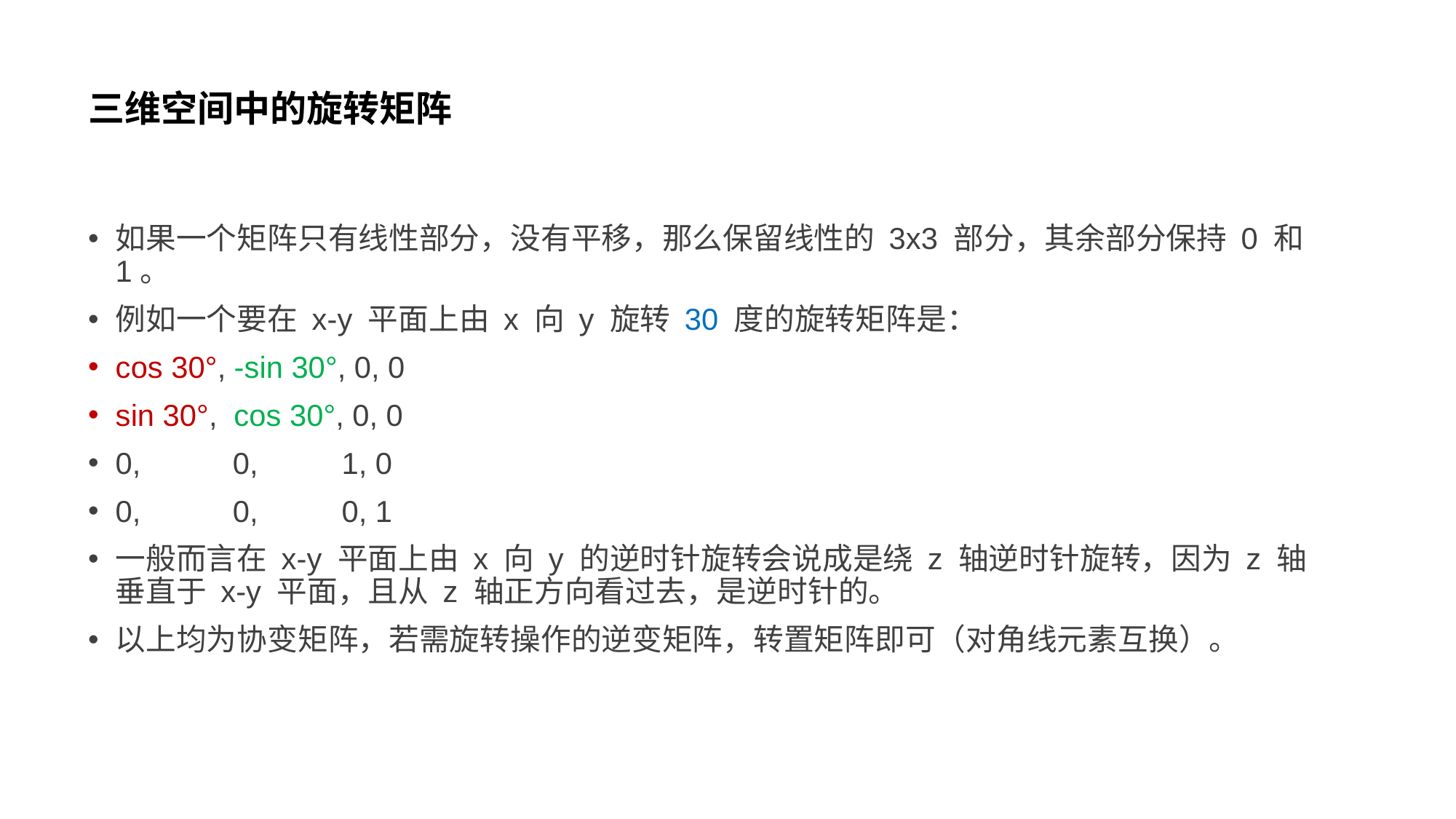

# 三维空间中的旋转矩阵
如果一个矩阵只有线性部分，没有平移，那么保留线性的 3x3 部分，其余部分保持 0 和 1。
例如一个要在 x-y 平面上由 x 向 y 旋转 30 度的旋转矩阵是：
cos 30°, -sin 30°, 0, 0
sin 30°,  cos 30°, 0, 0
0,           0,          1, 0
0,           0,          0, 1
一般而言在 x-y 平面上由 x 向 y 的逆时针旋转会说成是绕 z 轴逆时针旋转，因为 z 轴垂直于 x-y 平面，且从 z 轴正方向看过去，是逆时针的。
以上均为协变矩阵，若需旋转操作的逆变矩阵，转置矩阵即可（对角线元素互换）。